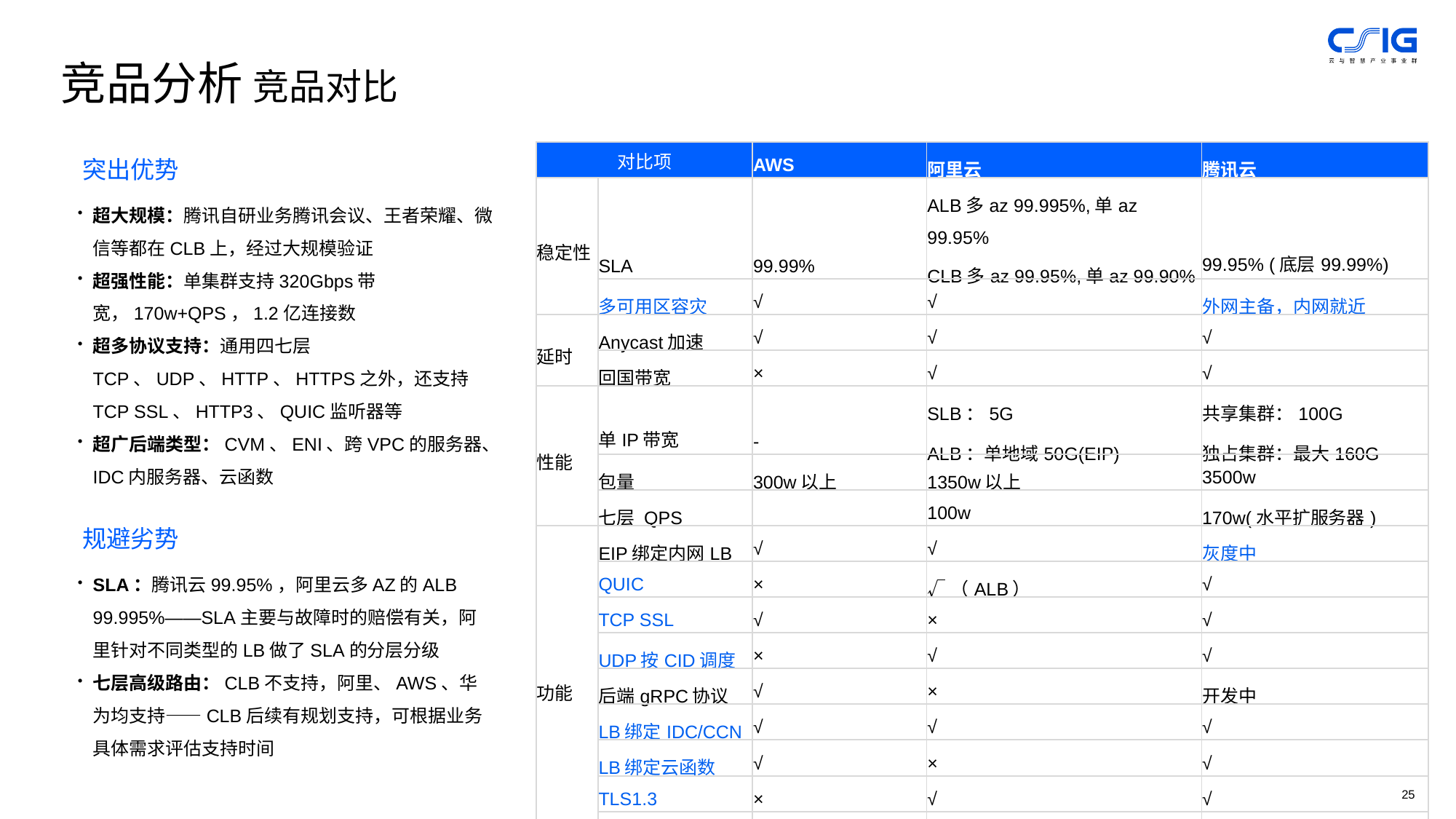

竞品分析 竞品对比
突出优势
超大规模：腾讯自研业务腾讯会议、王者荣耀、微信等都在CLB上，经过大规模验证
超强性能：单集群支持320Gbps带宽，170w+QPS，1.2亿连接数
超多协议支持：通用四七层TCP、UDP、HTTP、HTTPS之外，还支持TCP SSL、HTTP3、QUIC监听器等
超广后端类型：CVM、ENI、跨VPC的服务器、IDC内服务器、云函数
| 对比项 |  | AWS | 阿里云 | 腾讯云 |
| --- | --- | --- | --- | --- |
| 稳定性 | SLA | 99.99% | ALB多az 99.995%,单az 99.95% CLB多az 99.95%,单az 99.90% | 99.95% (底层99.99%) |
|  | 多可用区容灾 | √ | √ | 外网主备，内网就近 |
| 延时 | Anycast加速 | √ | √ | √ |
|  | 回国带宽 | × | √ | √ |
| 性能 | 单IP带宽 | - | SLB：5G ALB：单地域50G(EIP) | 共享集群：100G 独占集群：最大160G |
|  | 包量 | 300w以上 | 1350w以上 | 3500w |
|  | 七层 QPS |  | 100w | 170w(水平扩服务器) |
| 功能 | EIP绑定内网LB | √ | √ | 灰度中 |
|  | QUIC | × | √（ALB） | √ |
|  | TCP SSL | √ | × | √ |
|  | UDP按CID调度 | × | √ | √ |
|  | 后端gRPC协议 | √ | × | 开发中 |
|  | LB绑定IDC/CCN | √ | √ | √ |
|  | LB绑定云函数 | √ | × | √ |
|  | TLS1.3 | × | √ | √ |
|  | 七层高级路由 | √ | √ | × |
| 商业化 | 商业化 | 实例、LCU | 实例、LCU、功能版本 | 实例、LCU |
规避劣势
SLA：腾讯云99.95%，阿里云多AZ的ALB 99.995%——SLA主要与故障时的赔偿有关，阿里针对不同类型的LB做了SLA的分层分级
七层高级路由：CLB不支持，阿里、AWS、华为均支持——CLB后续有规划支持，可根据业务具体需求评估支持时间
25